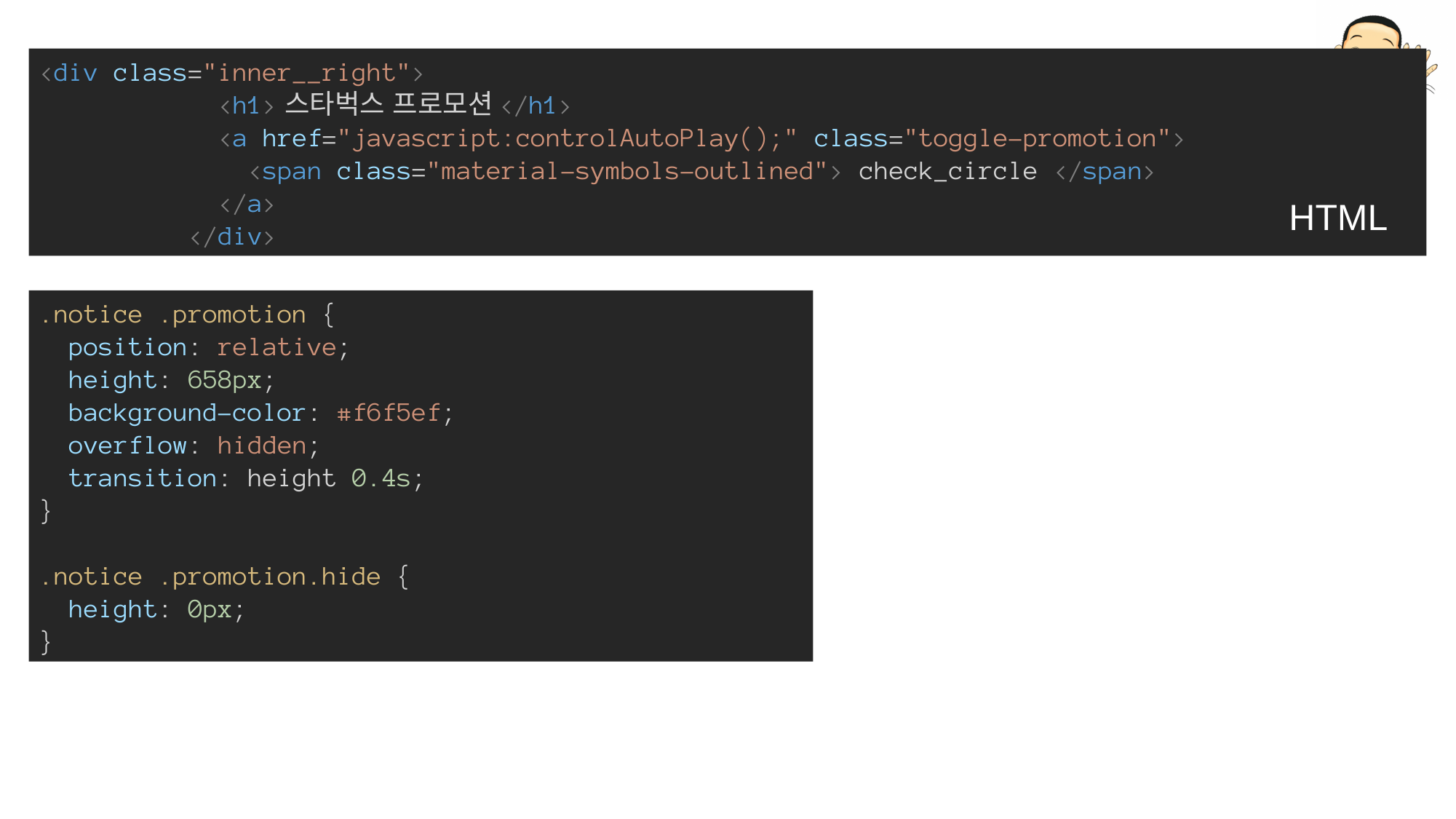

<div class="inner__right">
            <h1>스타벅스 프로모션</h1>
            <a href="javascript:controlAutoPlay();" class="toggle-promotion">
              <span class="material-symbols-outlined"> check_circle </span>
            </a>
          </div>
HTML
.notice .promotion {
  position: relative;
  height: 658px;
  background-color: #f6f5ef;
  overflow: hidden;
  transition: height 0.4s;
}
.notice .promotion.hide {
  height: 0px;
}
CSS